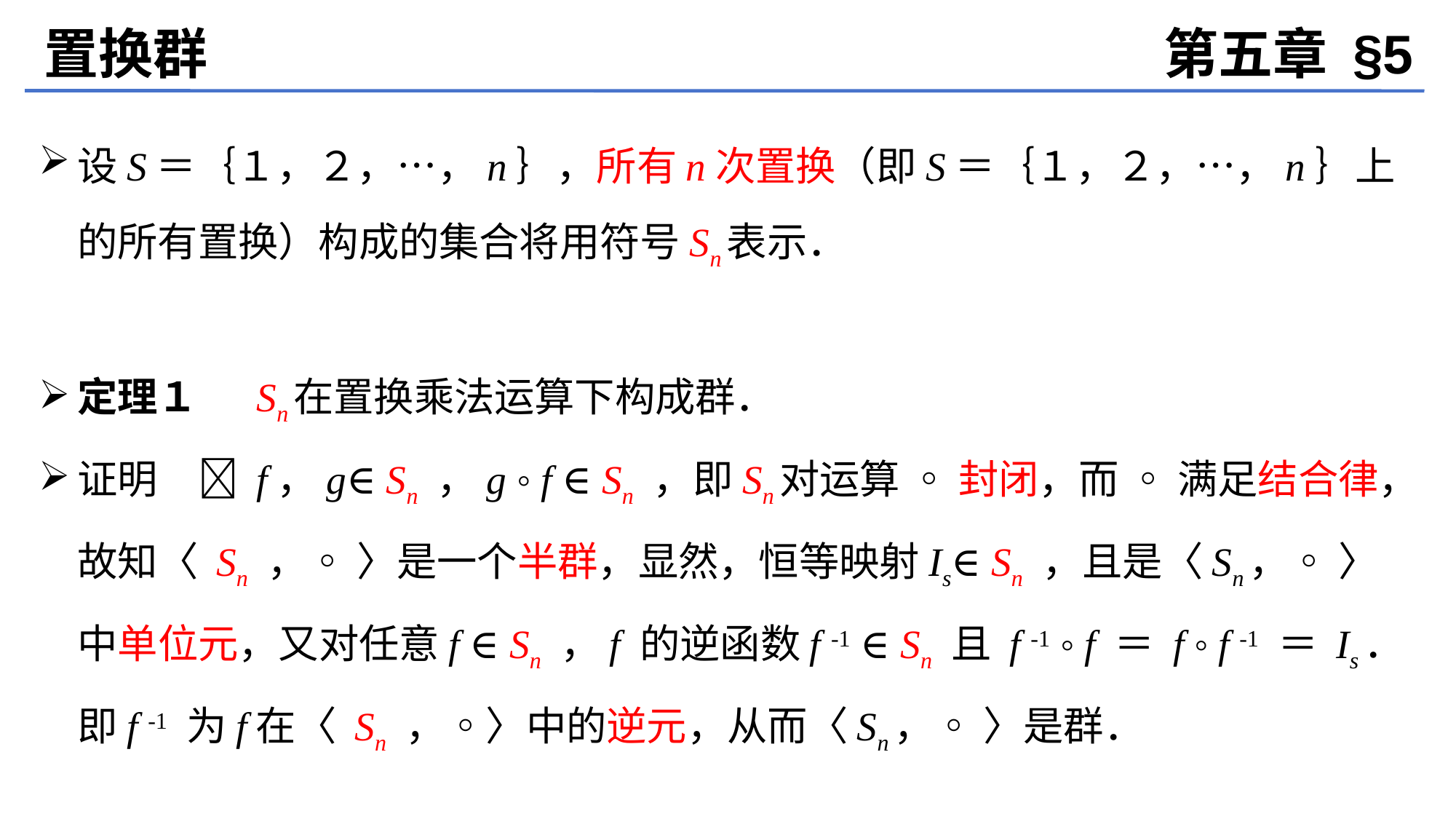

置换群
第五章 §5
设S＝｛１，２，…，n｝，所有n次置换（即S＝｛１，２，…，n｝上的所有置换）构成的集合将用符号Sn表示．

定理１　 Sn在置换乘法运算下构成群．
证明　∀ f，g∈ Sn ，g ◦ f ∈ Sn ，即Sn对运算 ◦ 封闭，而 ◦ 满足结合律，故知〈 Sn ，◦ 〉是一个半群，显然，恒等映射Is∈ Sn ，且是〈Sn，◦ 〉中单位元，又对任意f ∈ Sn ，f 的逆函数f -1 ∈ Sn 且 f -1 ◦ f ＝ f ◦ f -1 ＝ Is．即f -1 为f在〈 Sn ，◦〉中的逆元，从而〈Sn，◦ 〉是群．